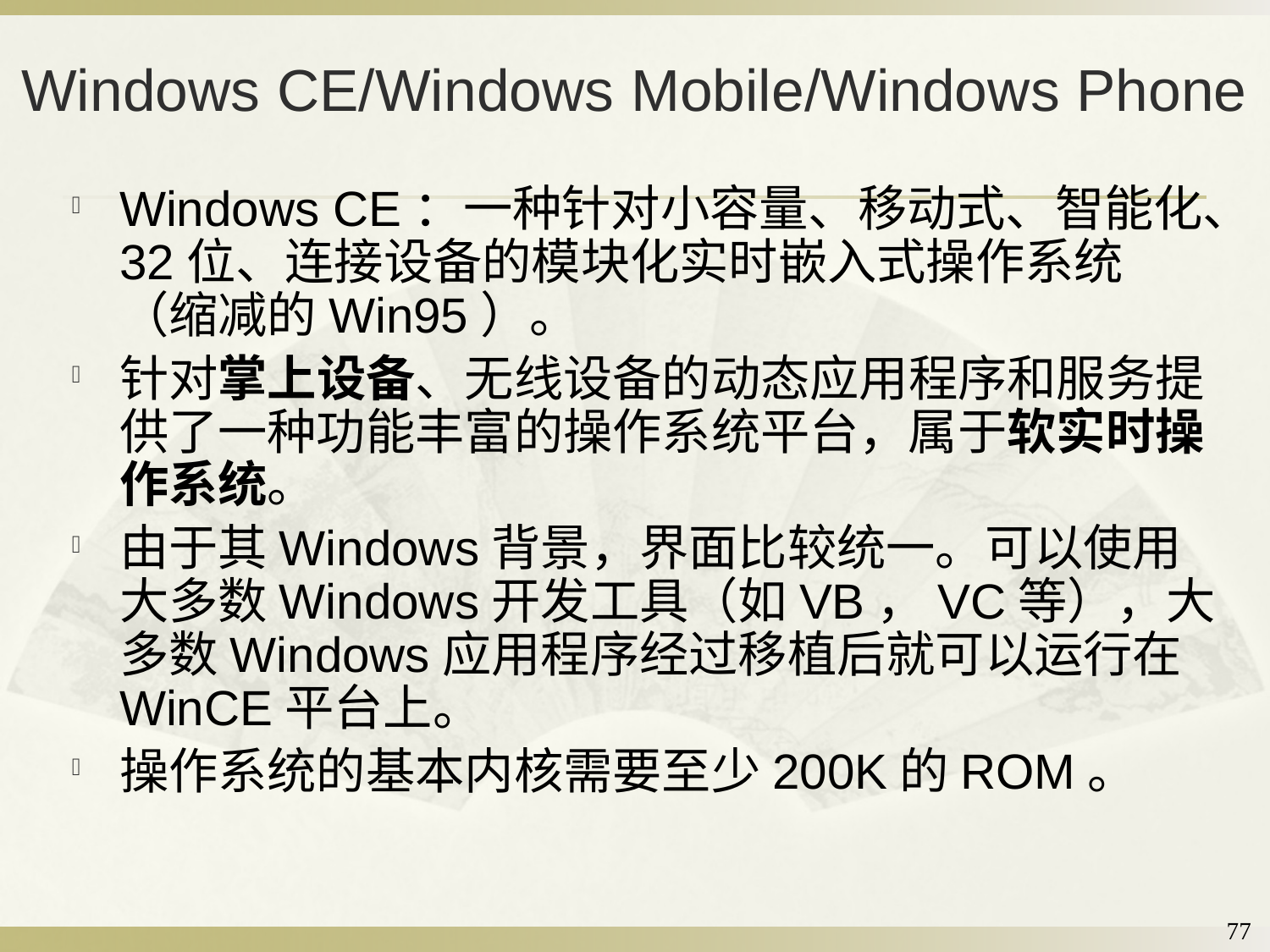

# Windows CE/Windows Mobile/Windows Phone
Windows CE：一种针对小容量、移动式、智能化、32位、连接设备的模块化实时嵌入式操作系统（缩减的Win95）。
针对掌上设备、无线设备的动态应用程序和服务提供了一种功能丰富的操作系统平台，属于软实时操作系统。
由于其Windows背景，界面比较统一。可以使用大多数Windows开发工具（如VB，VC等），大多数Windows应用程序经过移植后就可以运行在WinCE平台上。
操作系统的基本内核需要至少200K的ROM。